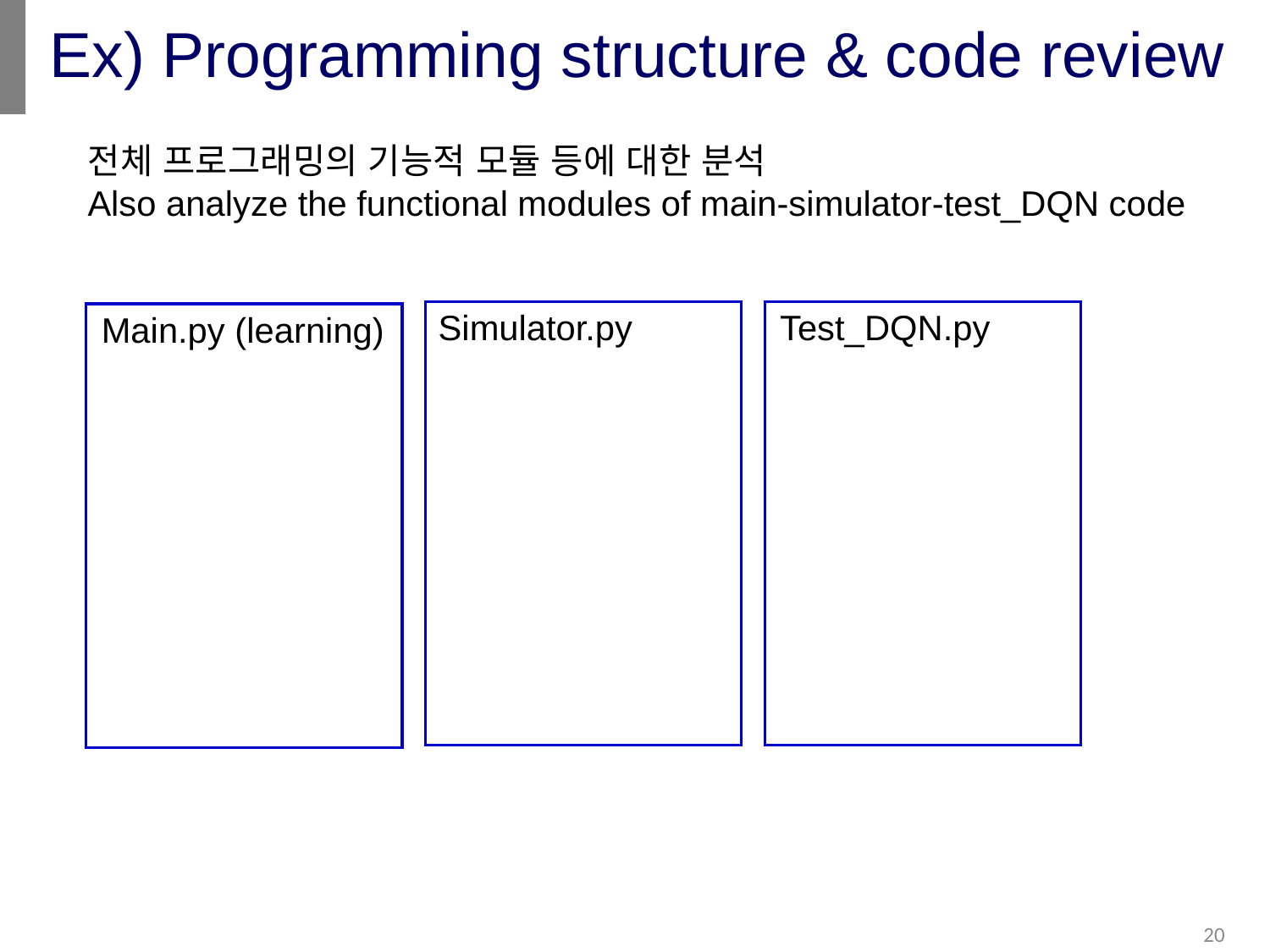

# Ex) Programming structure & code review
전체 프로그래밍의 기능적 모듈 등에 대한 분석
Also analyze the functional modules of main-simulator-test_DQN code
Simulator.py

Test_DQN.py

Main.py (learning)

20